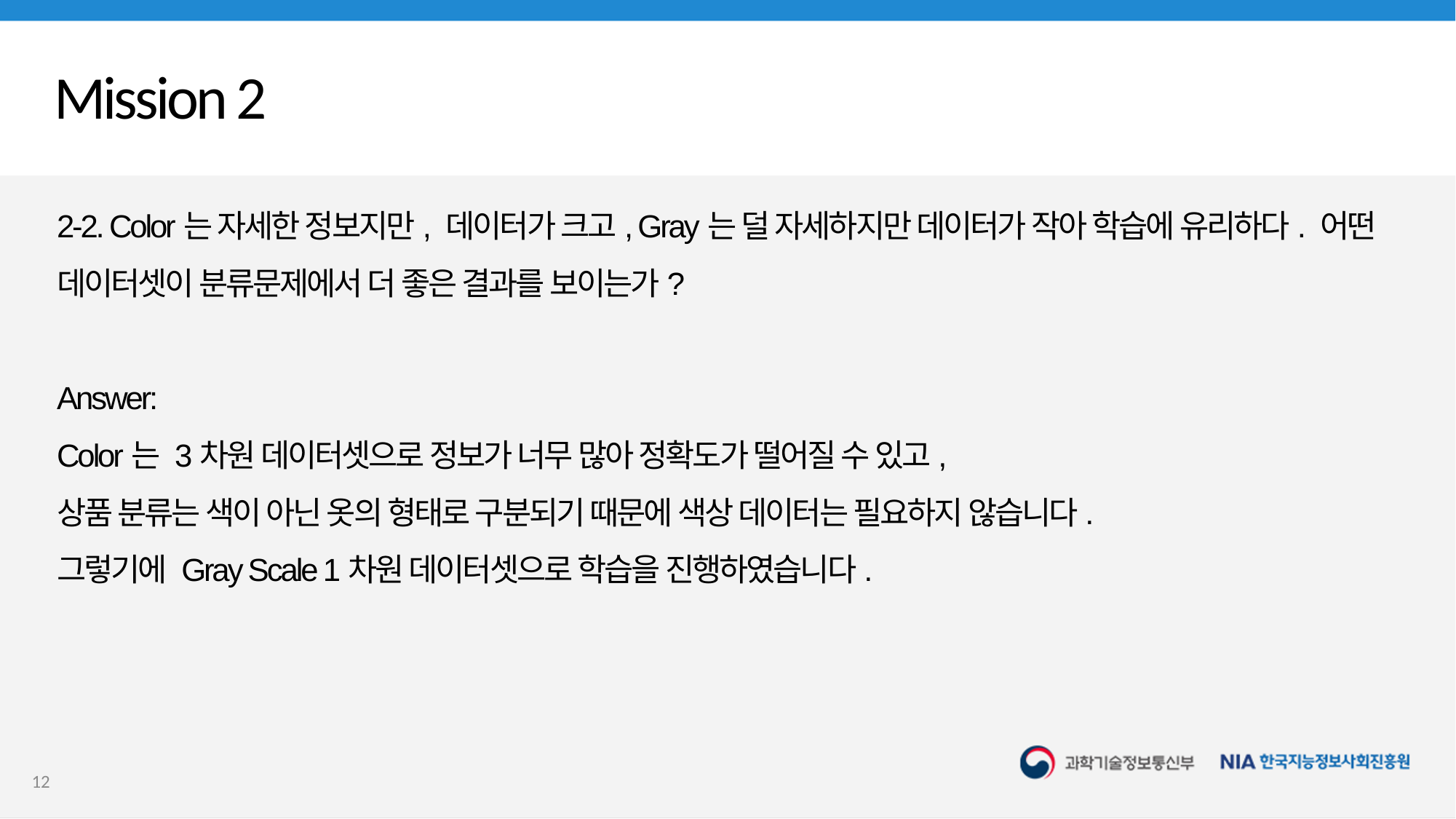

# Mission 2
2-2. Color는 자세한 정보지만, 데이터가 크고, Gray는 덜 자세하지만 데이터가 작아 학습에 유리하다. 어떤 데이터셋이 분류문제에서 더 좋은 결과를 보이는가?

Answer:
Color는 3차원 데이터셋으로 정보가 너무 많아 정확도가 떨어질 수 있고,
상품 분류는 색이 아닌 옷의 형태로 구분되기 때문에 색상 데이터는 필요하지 않습니다.
그렇기에 Gray Scale 1차원 데이터셋으로 학습을 진행하였습니다.

12